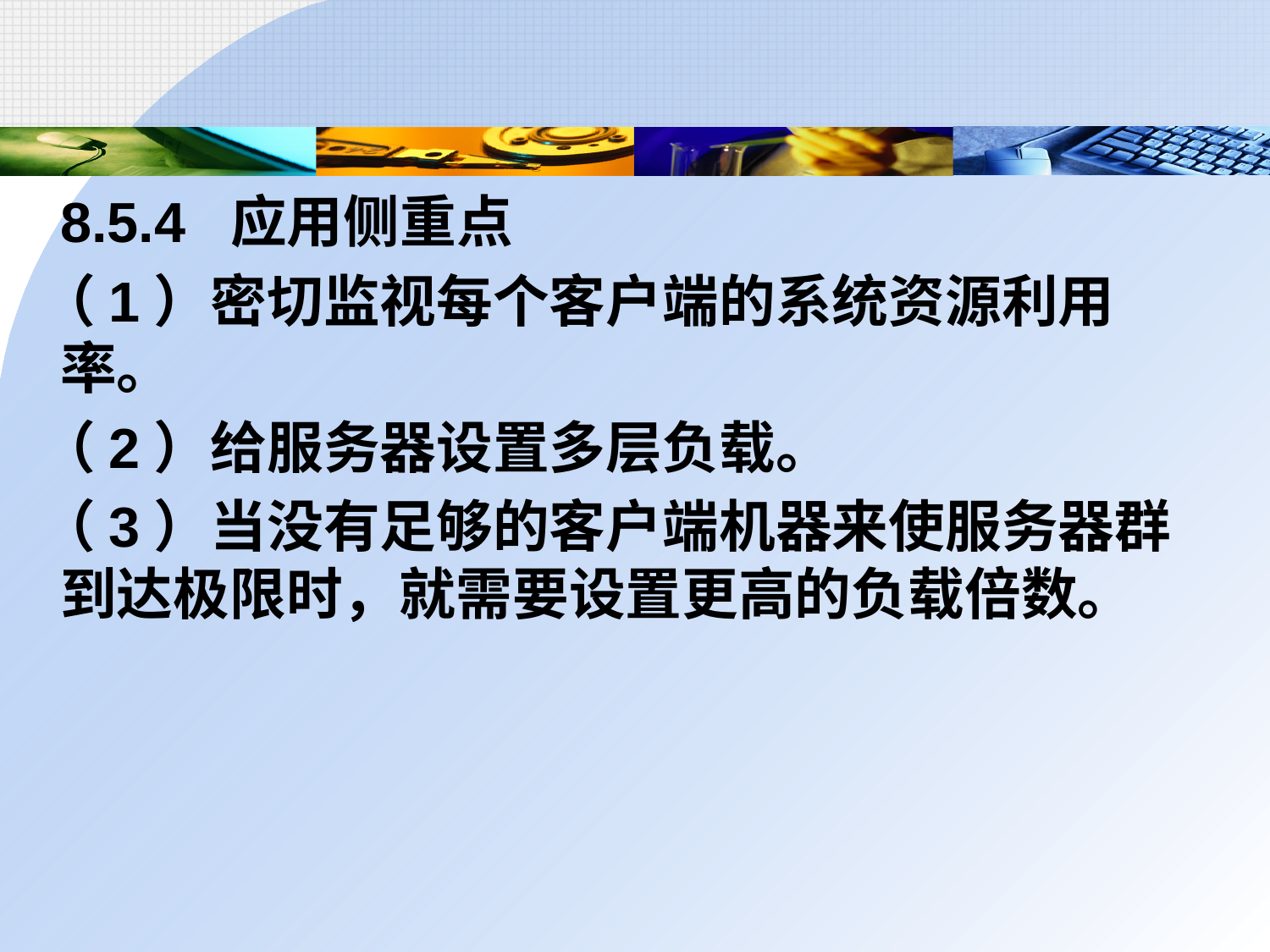

8.5.4  应用侧重点
 （1）密切监视每个客户端的系统资源利用率。
 （2）给服务器设置多层负载。
 （3）当没有足够的客户端机器来使服务器群到达极限时，就需要设置更高的负载倍数。